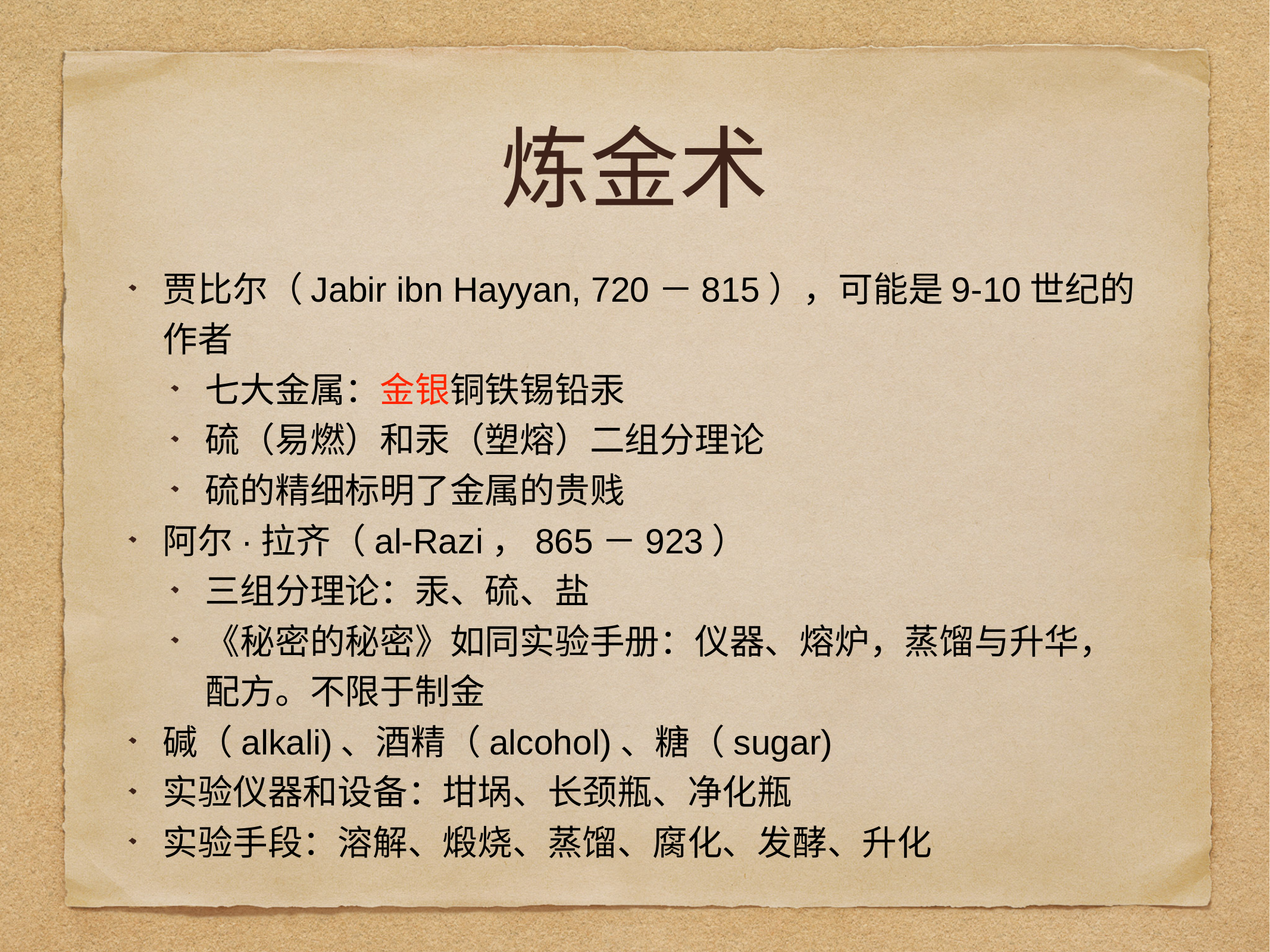

# 炼金术
贾比尔（Jabir ibn Hayyan, 720－815），可能是9-10世纪的作者
七大金属：金银铜铁锡铅汞
硫（易燃）和汞（塑熔）二组分理论
硫的精细标明了金属的贵贱
阿尔·拉齐（al-Razi，865－923）
三组分理论：汞、硫、盐
《秘密的秘密》如同实验手册：仪器、熔炉，蒸馏与升华，配方。不限于制金
碱（alkali)、酒精（alcohol)、糖（sugar)
实验仪器和设备：坩埚、长颈瓶、净化瓶
实验手段：溶解、煅烧、蒸馏、腐化、发酵、升化